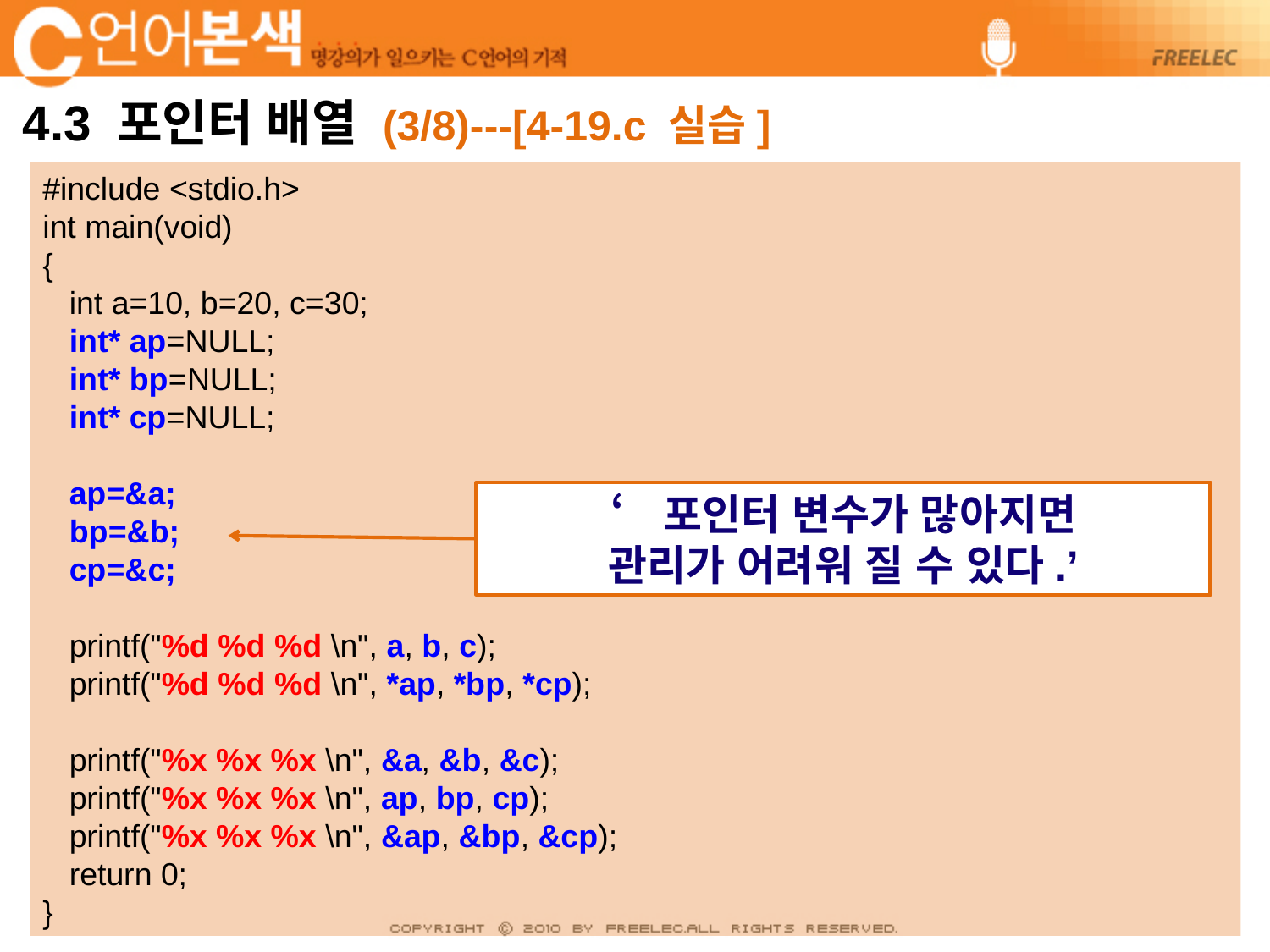

# 4.3 포인터 배열 (3/8)---[4-19.c 실습]
#include <stdio.h>
int main(void)
{
   int a=10, b=20, c=30;
   int* ap=NULL;
   int* bp=NULL;
   int* cp=NULL;

   ap=&a;
   bp=&b;
   cp=&c;

   printf("%d %d %d \n", a, b, c);
   printf("%d %d %d \n", *ap, *bp, *cp);

   printf("%x %x %x \n", &a, &b, &c);
   printf("%x %x %x \n", ap, bp, cp);
   printf("%x %x %x \n", &ap, &bp, &cp);
   return 0;
}
‘포인터 변수가 많아지면
관리가 어려워 질 수 있다.’